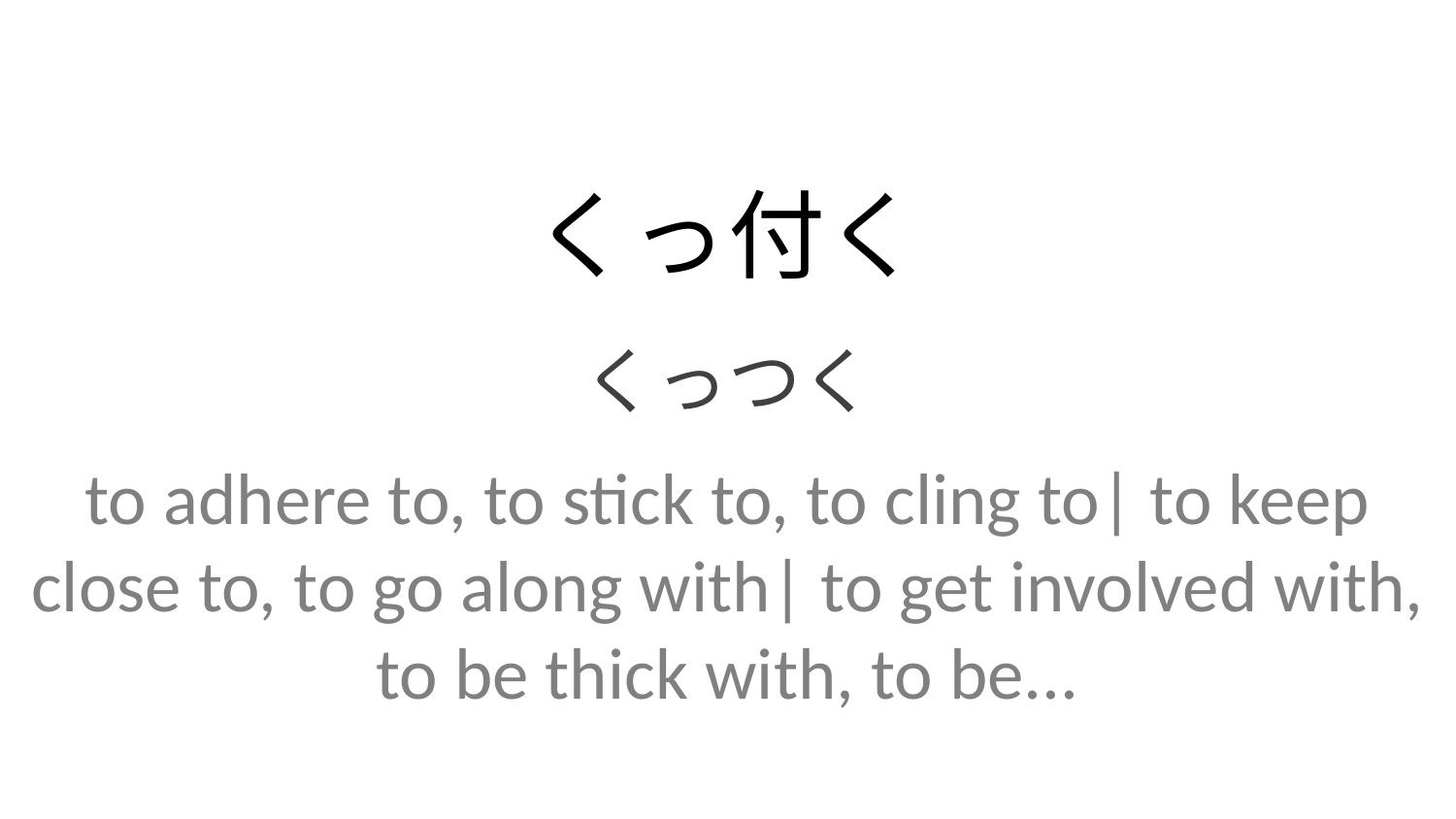

くっ付く

くっつく
to adhere to, to stick to, to cling to| to keep close to, to go along with| to get involved with, to be thick with, to be...